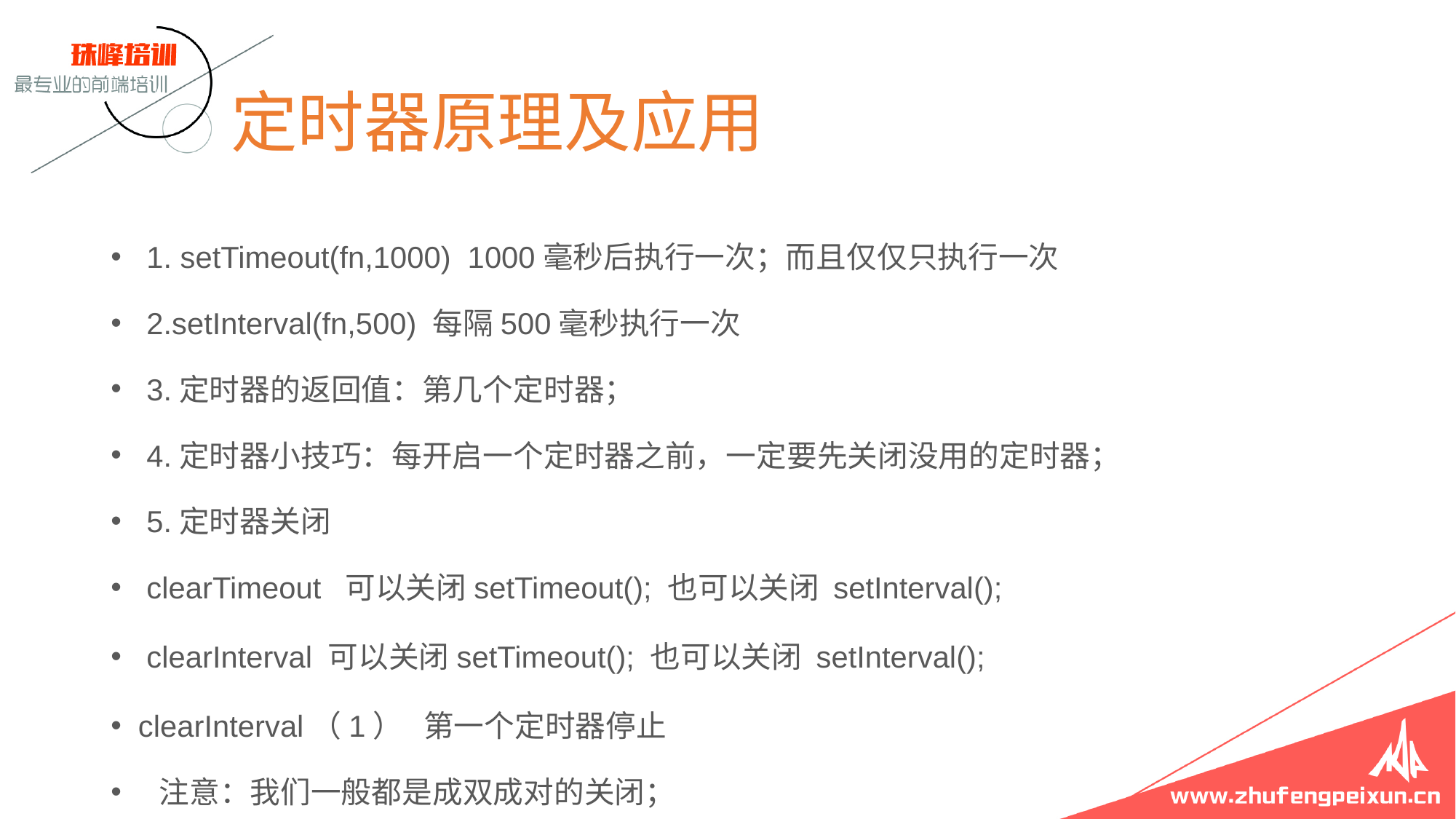

# 定时器原理及应用
 1. setTimeout(fn,1000)  1000毫秒后执行一次；而且仅仅只执行一次
 2.setInterval(fn,500) 每隔500毫秒执行一次
 3.定时器的返回值：第几个定时器；
 4.定时器小技巧：每开启一个定时器之前，一定要先关闭没用的定时器；
 5.定时器关闭
 clearTimeout  可以关闭setTimeout(); 也可以关闭 setInterval();
 clearInterval 可以关闭setTimeout(); 也可以关闭 setInterval();
clearInterval（1）   第一个定时器停止
  注意：我们一般都是成双成对的关闭；